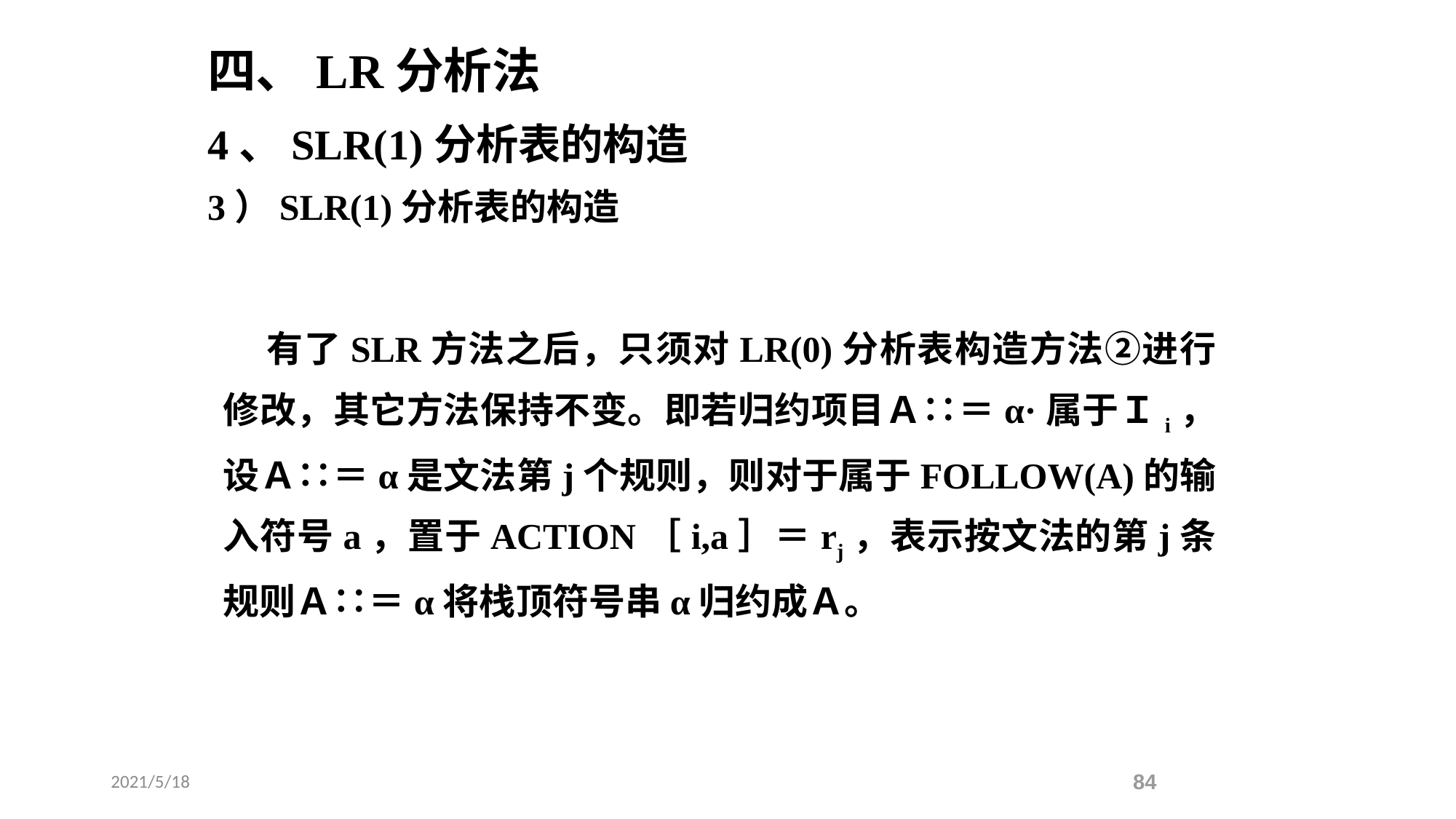

四、LR分析法
4、SLR(1)分析表的构造
3）SLR(1)分析表的构造
有了SLR方法之后，只须对LR(0)分析表构造方法②进行修改，其它方法保持不变。即若归约项目Ａ∷＝α·属于Ｉi，设Ａ∷＝α是文法第j个规则，则对于属于FOLLOW(A)的输入符号a，置于ACTION［i,a］＝rj，表示按文法的第j条规则Ａ∷＝α将栈顶符号串α归约成Ａ。
2021/5/18
84